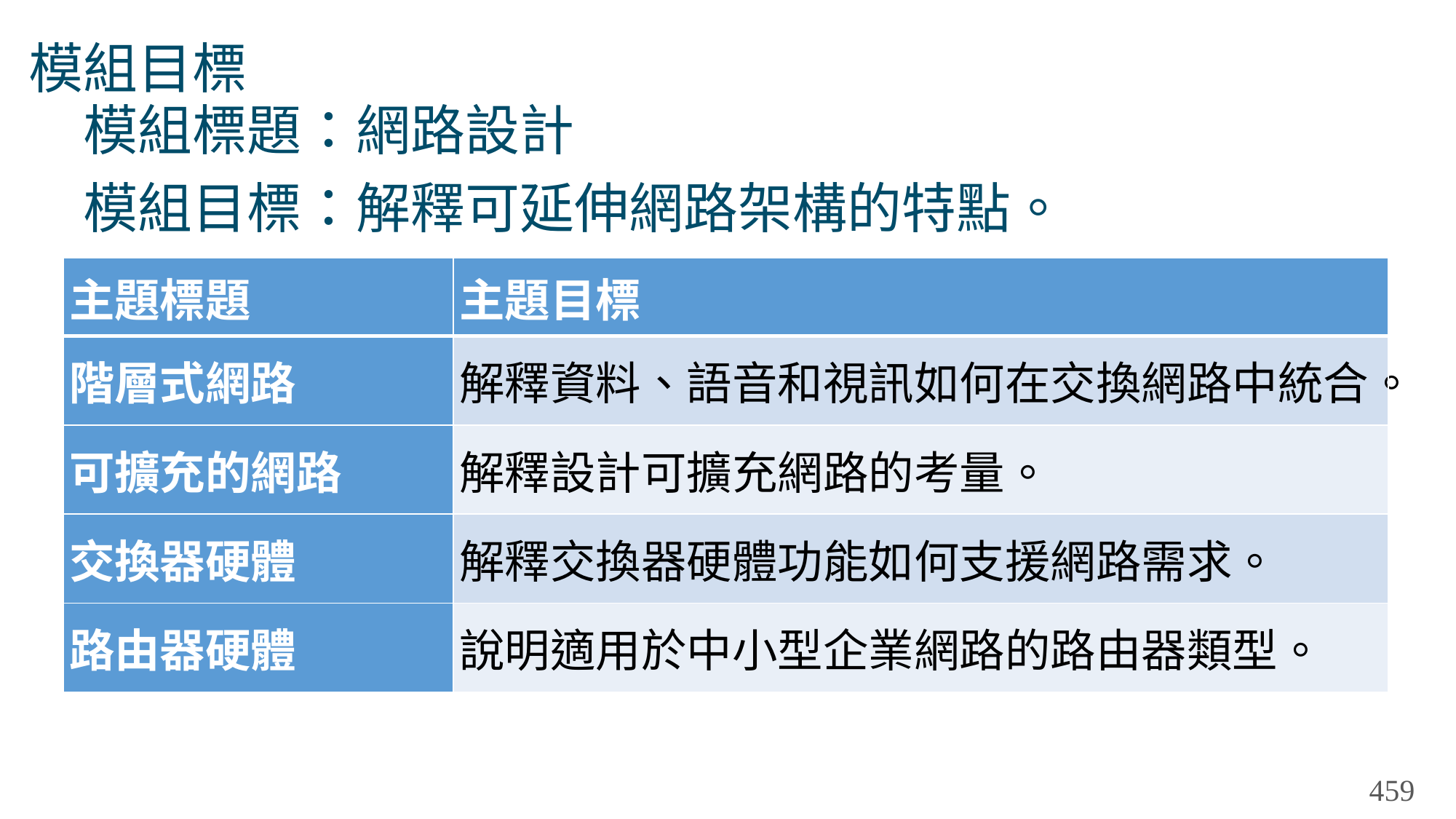

# 模組目標
模組標題：網路設計
模組目標：解釋可延伸網路架構的特點。
| 主題標題 | 主題目標 |
| --- | --- |
| 階層式網路 | 解釋資料、語音和視訊如何在交換網路中統合。 |
| 可擴充的網路 | 解釋設計可擴充網路的考量。 |
| 交換器硬體 | 解釋交換器硬體功能如何支援網路需求。 |
| 路由器硬體 | 說明適用於中小型企業網路的路由器類型。 |
459